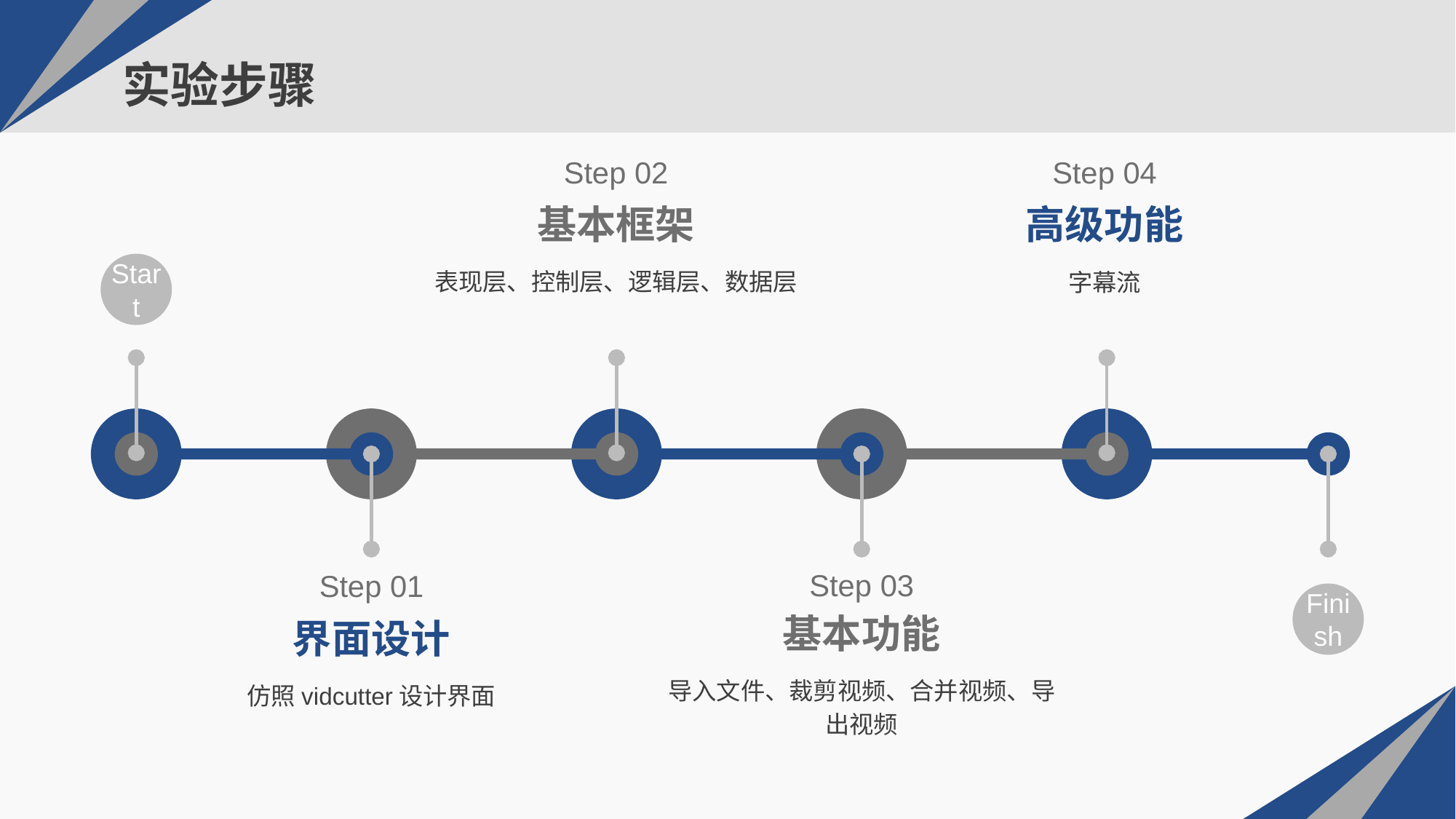

# 实验步骤
Step 02
Step 04
基本框架
高级功能
Start
表现层、控制层、逻辑层、数据层
字幕流

Step 03
Step 01
Finish
基本功能
界面设计
导入文件、裁剪视频、合并视频、导出视频
仿照vidcutter设计界面